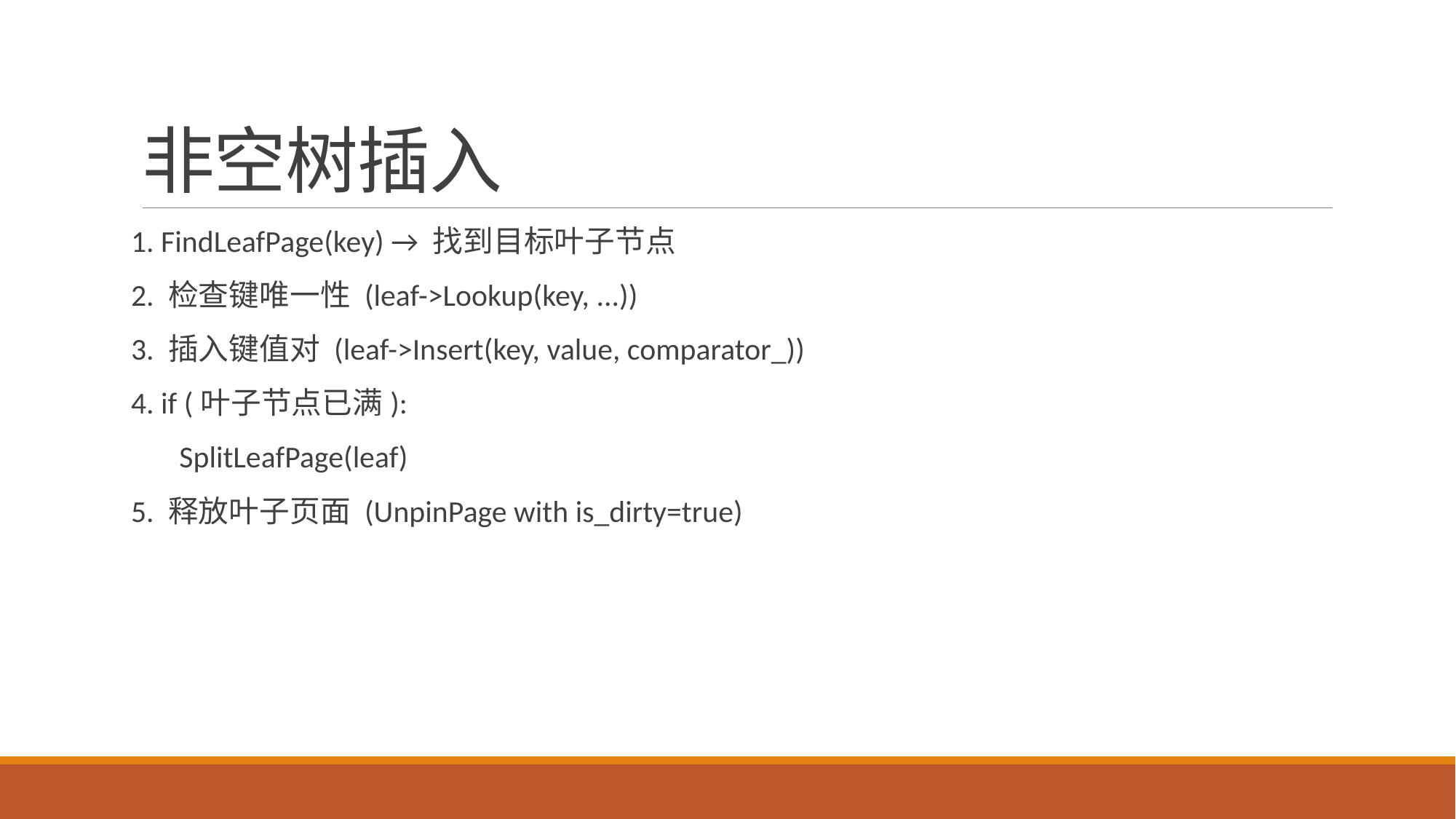

# 非空树插入
1. FindLeafPage(key) → 找到目标叶子节点
2. 检查键唯一性 (leaf->Lookup(key, ...))
3. 插入键值对 (leaf->Insert(key, value, comparator_))
4. if (叶子节点已满):
       SplitLeafPage(leaf)
5. 释放叶子页面 (UnpinPage with is_dirty=true)